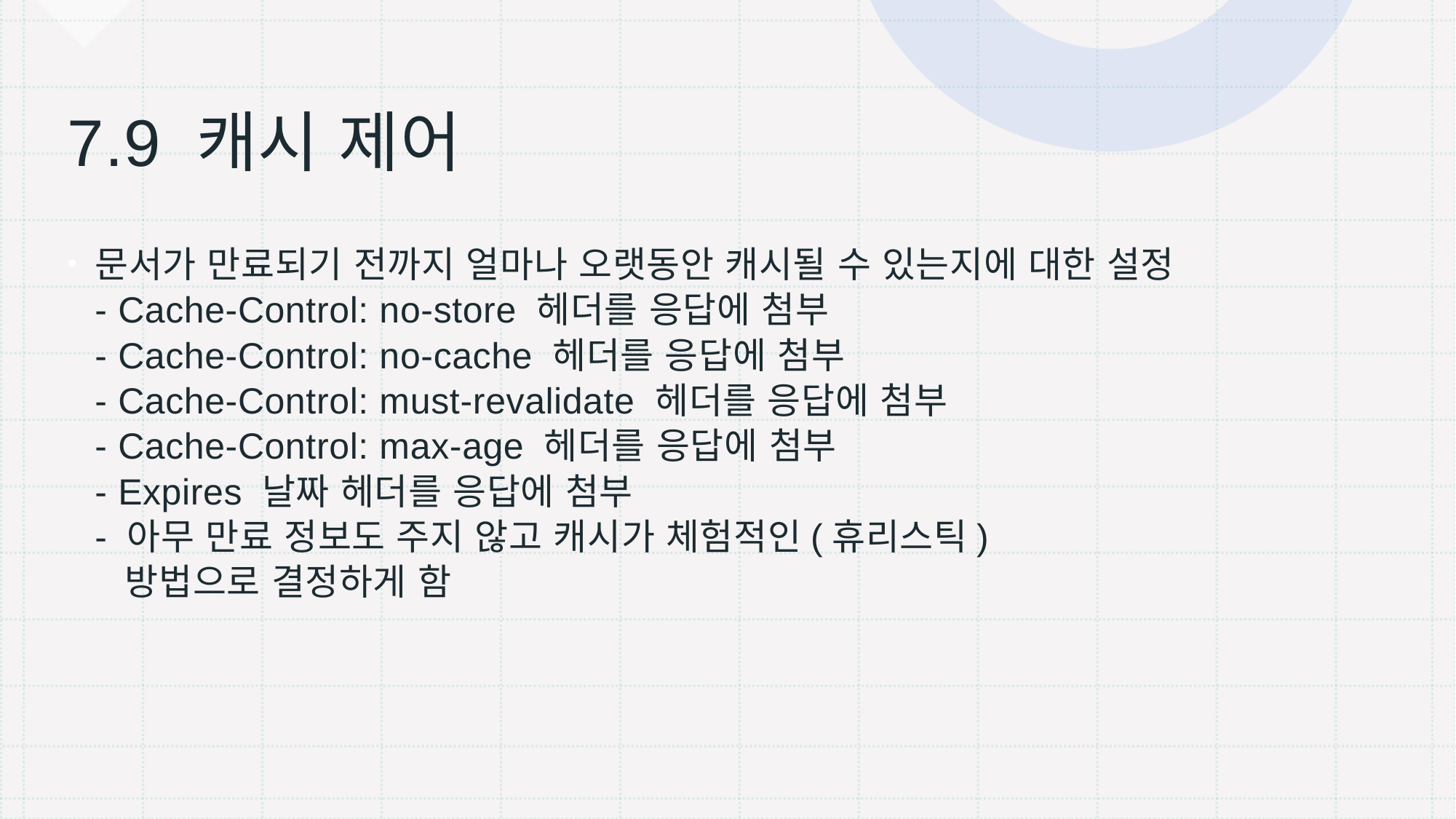

# 7.9 캐시 제어
문서가 만료되기 전까지 얼마나 오랫동안 캐시될 수 있는지에 대한 설정
- Cache-Control: no-store 헤더를 응답에 첨부
- Cache-Control: no-cache 헤더를 응답에 첨부
- Cache-Control: must-revalidate 헤더를 응답에 첨부
- Cache-Control: max-age 헤더를 응답에 첨부
- Expires 날짜 헤더를 응답에 첨부
- 아무 만료 정보도 주지 않고 캐시가 체험적인(휴리스틱)
  방법으로 결정하게 함